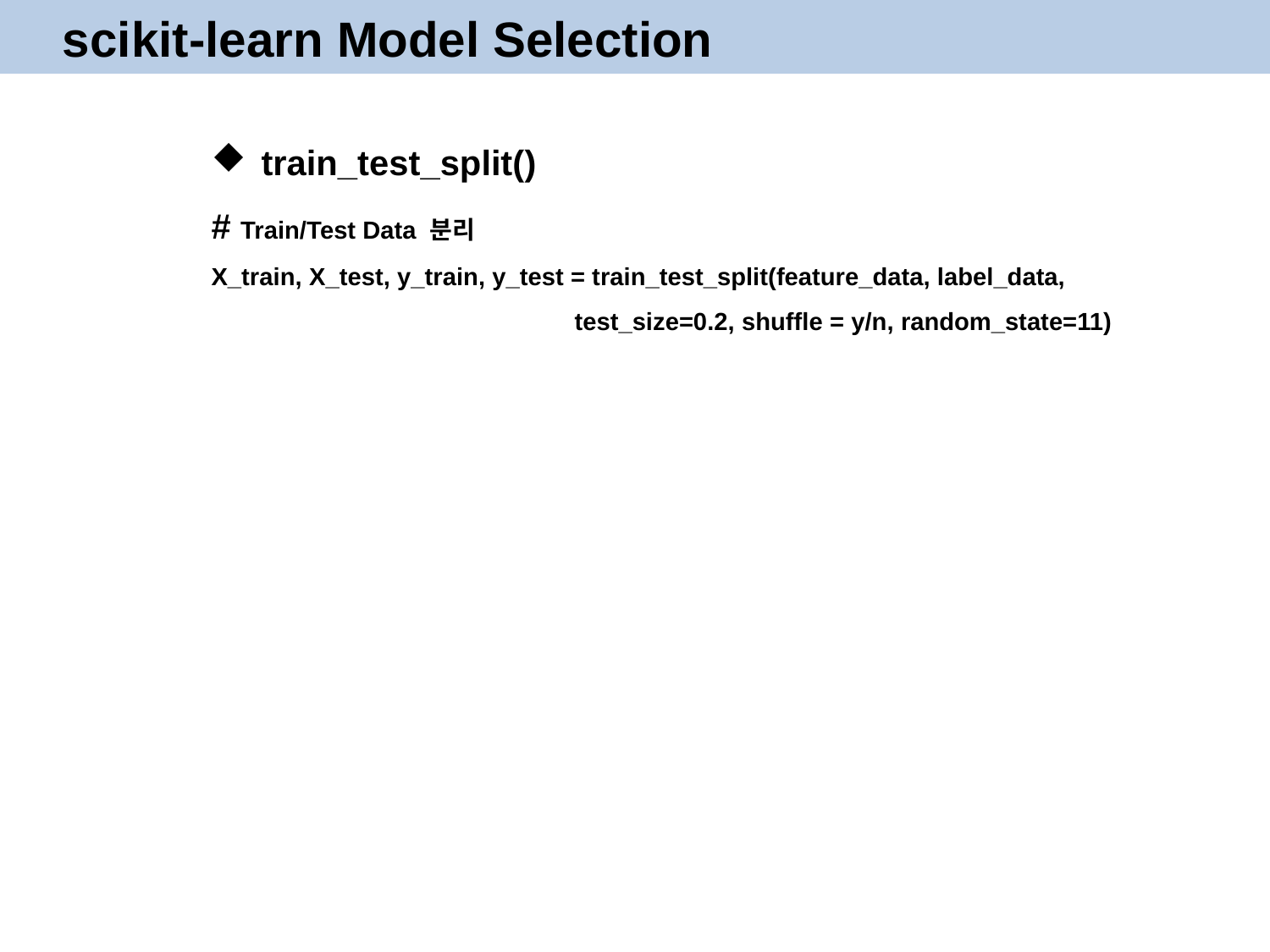

scikit-learn Model Selection
train_test_split()
# Train/Test Data 분리
X_train, X_test, y_train, y_test = train_test_split(feature_data, label_data,
                                                    test_size=0.2, shuffle = y/n, random_state=11)